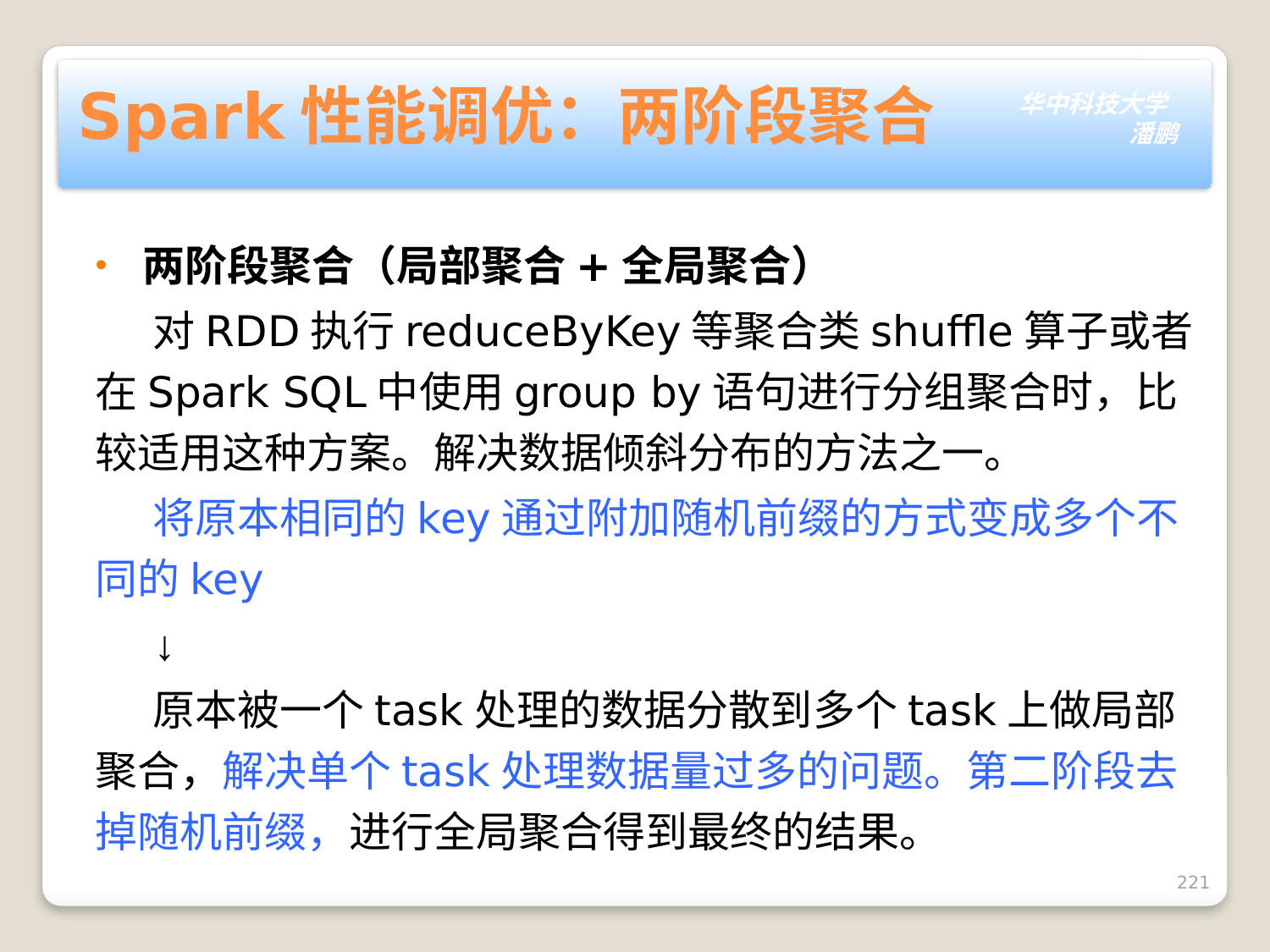

# Spark性能调优：两阶段聚合
两阶段聚合（局部聚合+全局聚合）
     对RDD执行reduceByKey等聚合类shuffle算子或者在Spark SQL中使用group by语句进行分组聚合时，比较适用这种方案。解决数据倾斜分布的方法之一。
     将原本相同的key通过附加随机前缀的方式变成多个不同的key
     ↓
     原本被一个task处理的数据分散到多个task上做局部聚合，解决单个task处理数据量过多的问题。第二阶段去掉随机前缀，进行全局聚合得到最终的结果。
221